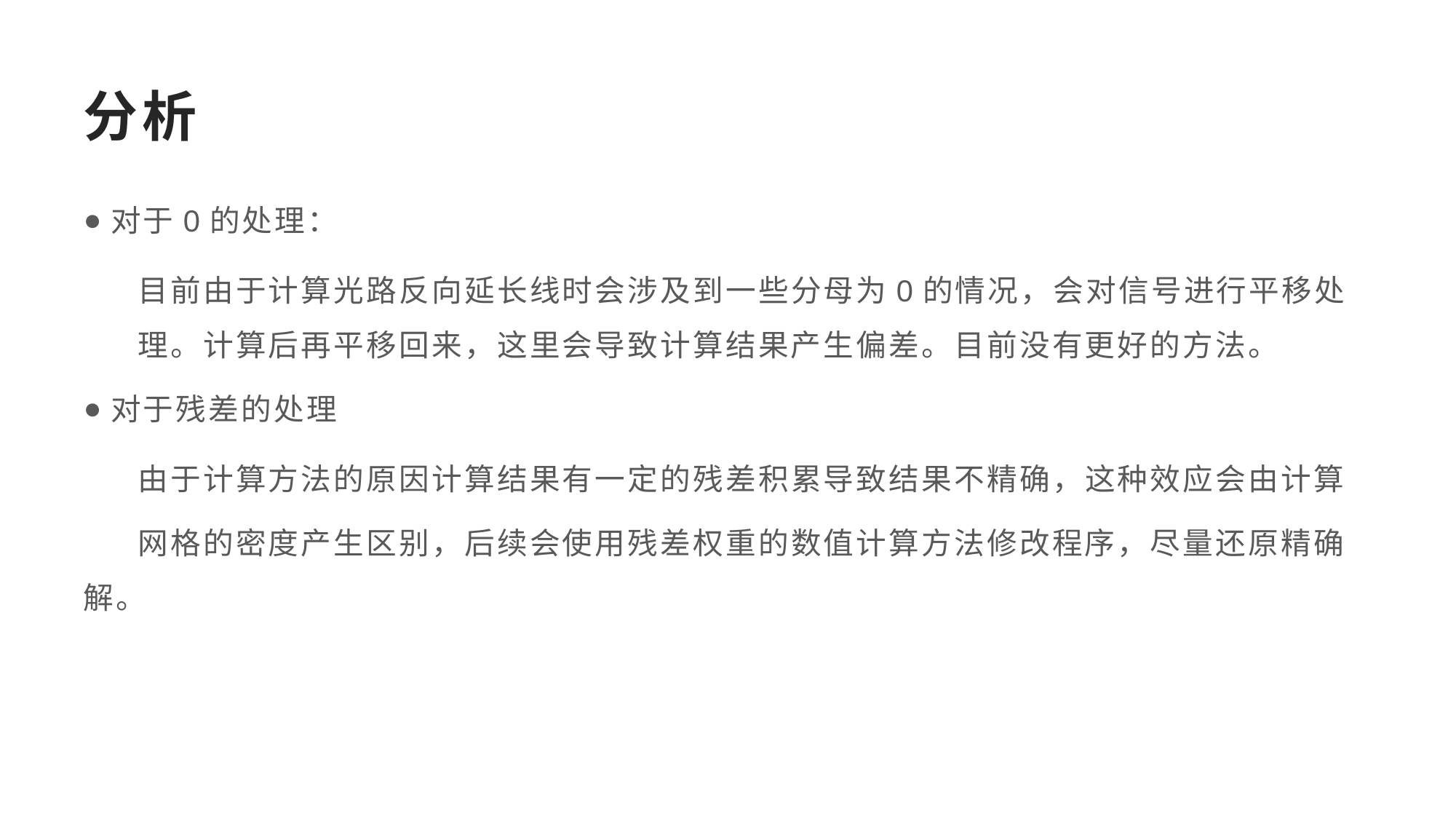

# 分析
对于0的处理：
目前由于计算光路反向延长线时会涉及到一些分母为0的情况，会对信号进行平移处理。计算后再平移回来，这里会导致计算结果产生偏差。目前没有更好的方法。
对于残差的处理
由于计算方法的原因计算结果有一定的残差积累导致结果不精确，这种效应会由计算
网格的密度产生区别，后续会使用残差权重的数值计算方法修改程序，尽量还原精确解。